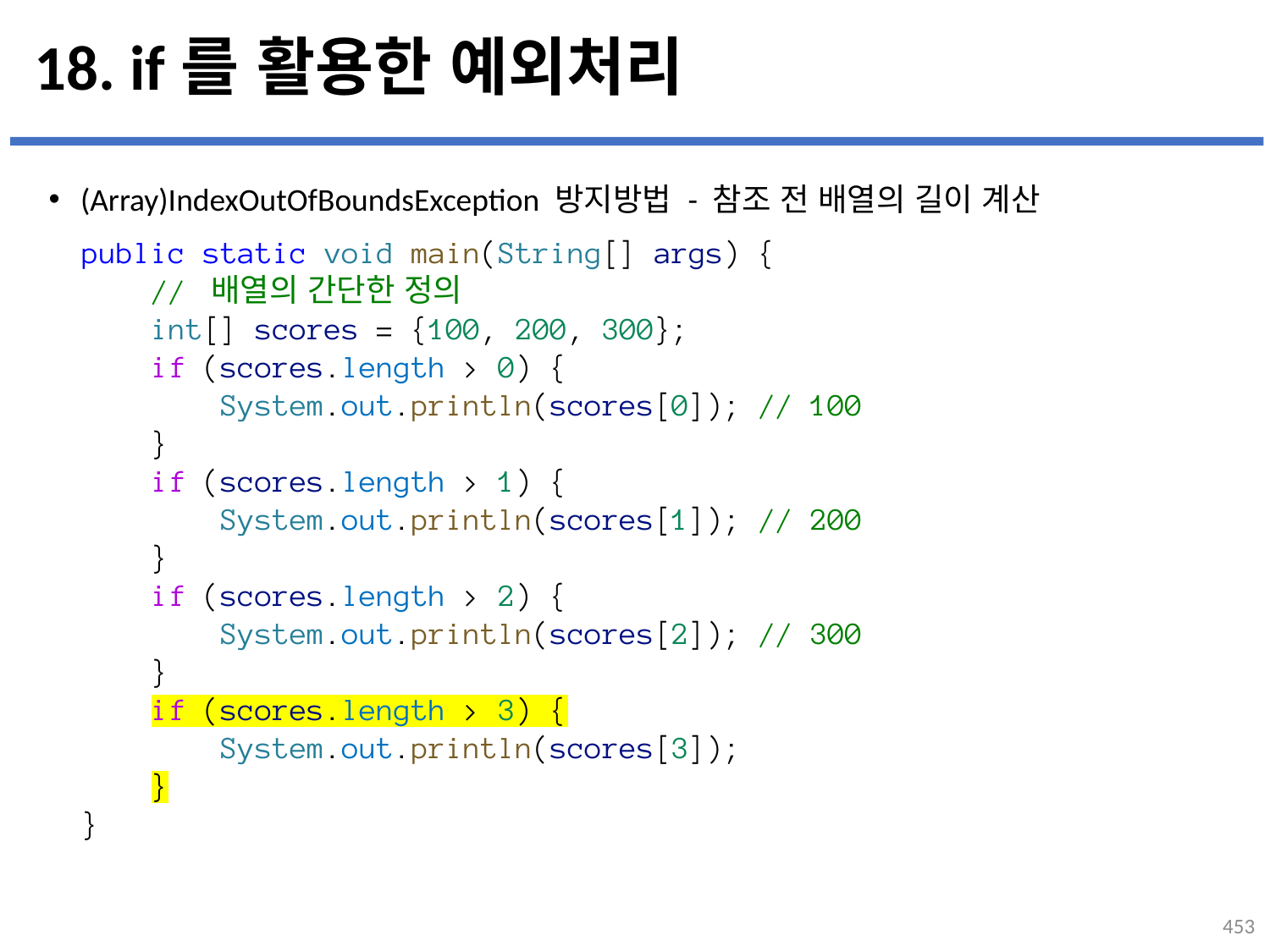

# 18. if를 활용한 예외처리
(Array)IndexOutOfBoundsException 방지방법 - 참조 전 배열의 길이 계산
public static void main(String[] args) {
    // 배열의 간단한 정의
    int[] scores = {100, 200, 300};
    if (scores.length > 0) {
        System.out.println(scores[0]); // 100
    }
    if (scores.length > 1) {
        System.out.println(scores[1]); // 200
    }
    if (scores.length > 2) {
        System.out.println(scores[2]); // 300
    }
    if (scores.length > 3) {
        System.out.println(scores[3]);
    }
}
453